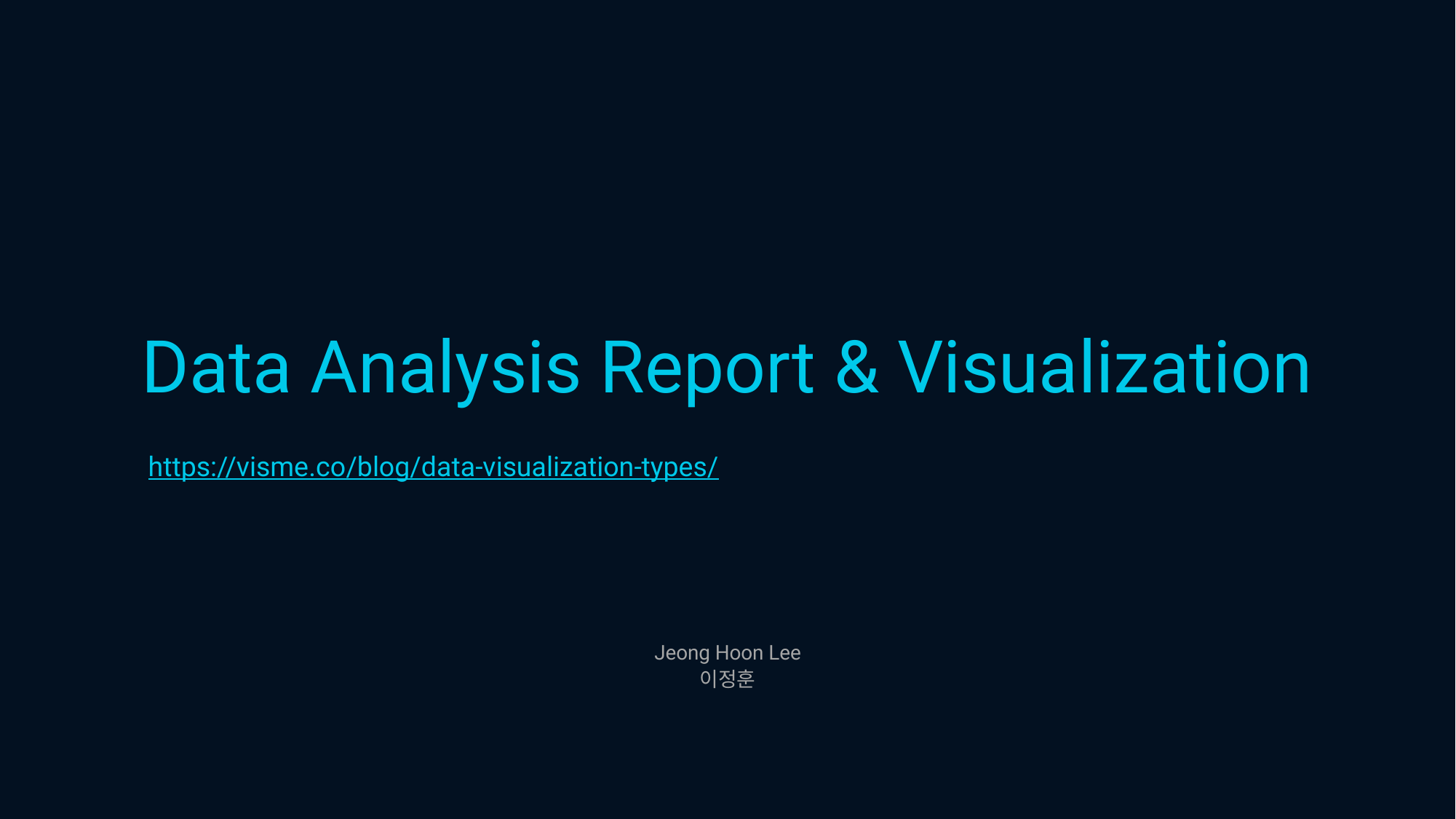

Data Analysis Report & Visualization
https://visme.co/blog/data-visualization-types/
Jeong Hoon Lee
이정훈